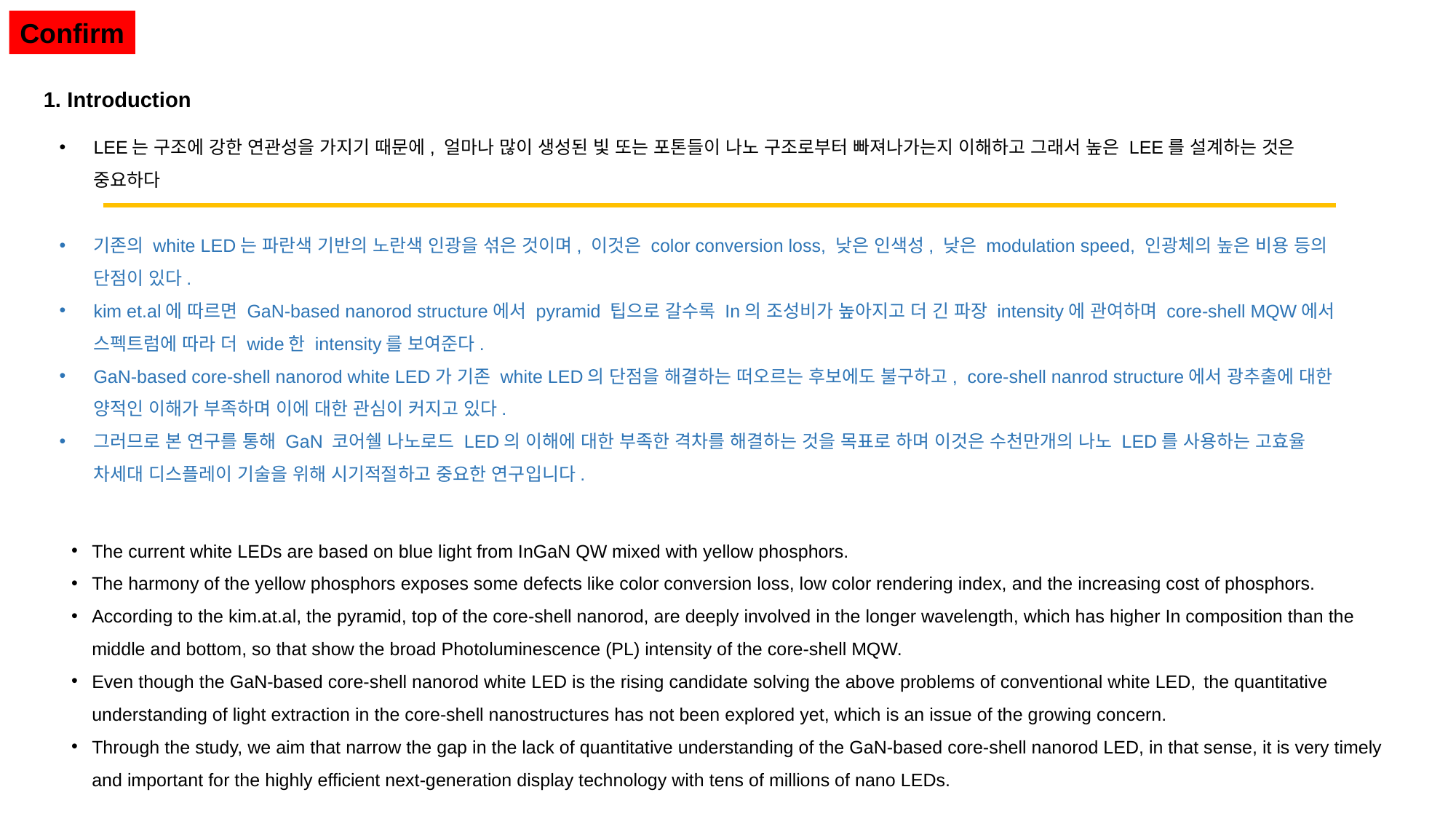

Confirm
1. Introduction
LEE는 구조에 강한 연관성을 가지기 때문에, 얼마나 많이 생성된 빛 또는 포톤들이 나노 구조로부터 빠져나가는지 이해하고 그래서 높은 LEE를 설계하는 것은 중요하다

기존의 white LED는 파란색 기반의 노란색 인광을 섞은 것이며, 이것은 color conversion loss, 낮은 인색성, 낮은 modulation speed, 인광체의 높은 비용 등의 단점이 있다.
kim et.al에 따르면 GaN-based nanorod structure에서 pyramid 팁으로 갈수록 In의 조성비가 높아지고 더 긴 파장 intensity에 관여하며 core-shell MQW에서 스펙트럼에 따라 더 wide한 intensity를 보여준다.
GaN-based core-shell nanorod white LED가 기존 white LED의 단점을 해결하는 떠오르는 후보에도 불구하고,  core-shell nanrod structure에서 광추출에 대한 양적인 이해가 부족하며 이에 대한 관심이 커지고 있다.
그러므로 본 연구를 통해 GaN 코어쉘 나노로드 LED의 이해에 대한 부족한 격차를 해결하는 것을 목표로 하며 이것은 수천만개의 나노 LED를 사용하는 고효율 차세대 디스플레이 기술을 위해 시기적절하고 중요한 연구입니다.
The current white LEDs are based on blue light from InGaN QW mixed with yellow phosphors.
The harmony of the yellow phosphors exposes some defects like color conversion loss, low color rendering index, and the increasing cost of phosphors.
According to the kim.at.al, the pyramid, top of the core-shell nanorod, are deeply involved in the longer wavelength, which has higher In composition than the middle and bottom, so that show the broad Photoluminescence (PL) intensity of the core-shell MQW.
Even though the GaN-based core-shell nanorod white LED is the rising candidate solving the above problems of conventional white LED, the quantitative understanding of light extraction in the core-shell nanostructures has not been explored yet, which is an issue of the growing concern.
Through the study, we aim that narrow the gap in the lack of quantitative understanding of the GaN-based core-shell nanorod LED, in that sense, it is very timely and important for the highly efficient next-generation display technology with tens of millions of nano LEDs.